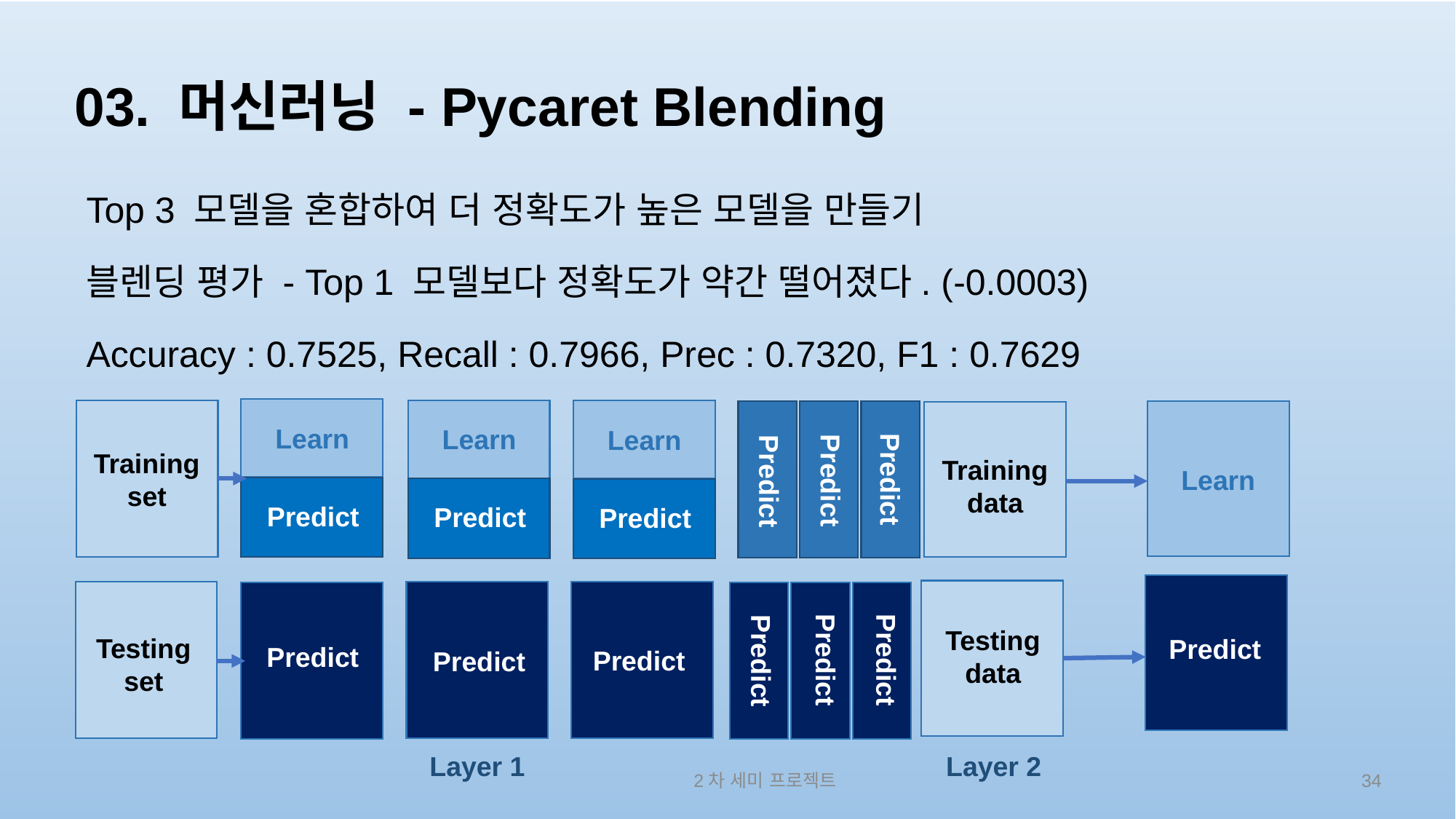

# 03. 머신러닝 - Pycaret Blending
Top 3 모델을 혼합하여 더 정확도가 높은 모델을 만들기
블렌딩 평가 - Top 1 모델보다 정확도가 약간 떨어졌다. (-0.0003)
Accuracy : 0.7525, Recall : 0.7966, Prec : 0.7320, F1 : 0.7629

Learn
Learn
Learn
Training
set
Training
data
Predict
Learn
Predict
Predict

Predict
Predict
Predict

Testing
set

Testing
data
Predict
Predict
Predict
Predict
Predict
Predict
Predict
Predict
Predict
Predict
Layer 1
Layer 2
2차 세미 프로젝트
34